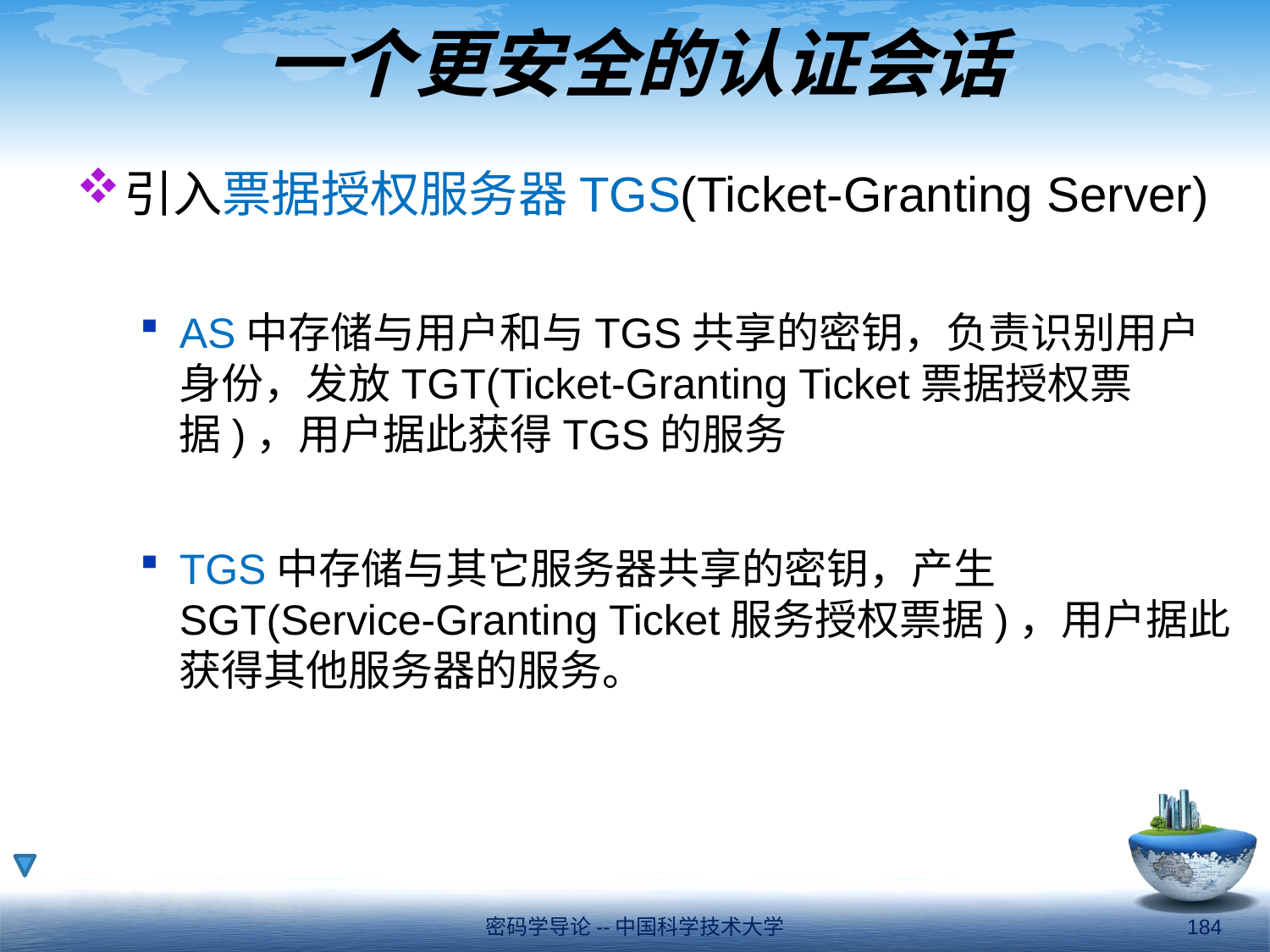

# 一个更安全的认证会话
引入票据授权服务器TGS(Ticket-Granting Server)

AS中存储与用户和与TGS共享的密钥，负责识别用户身份，发放TGT(Ticket-Granting Ticket票据授权票据)，用户据此获得TGS的服务

TGS中存储与其它服务器共享的密钥，产生SGT(Service-Granting Ticket服务授权票据)，用户据此获得其他服务器的服务。

密码学导论--中国科学技术大学
184